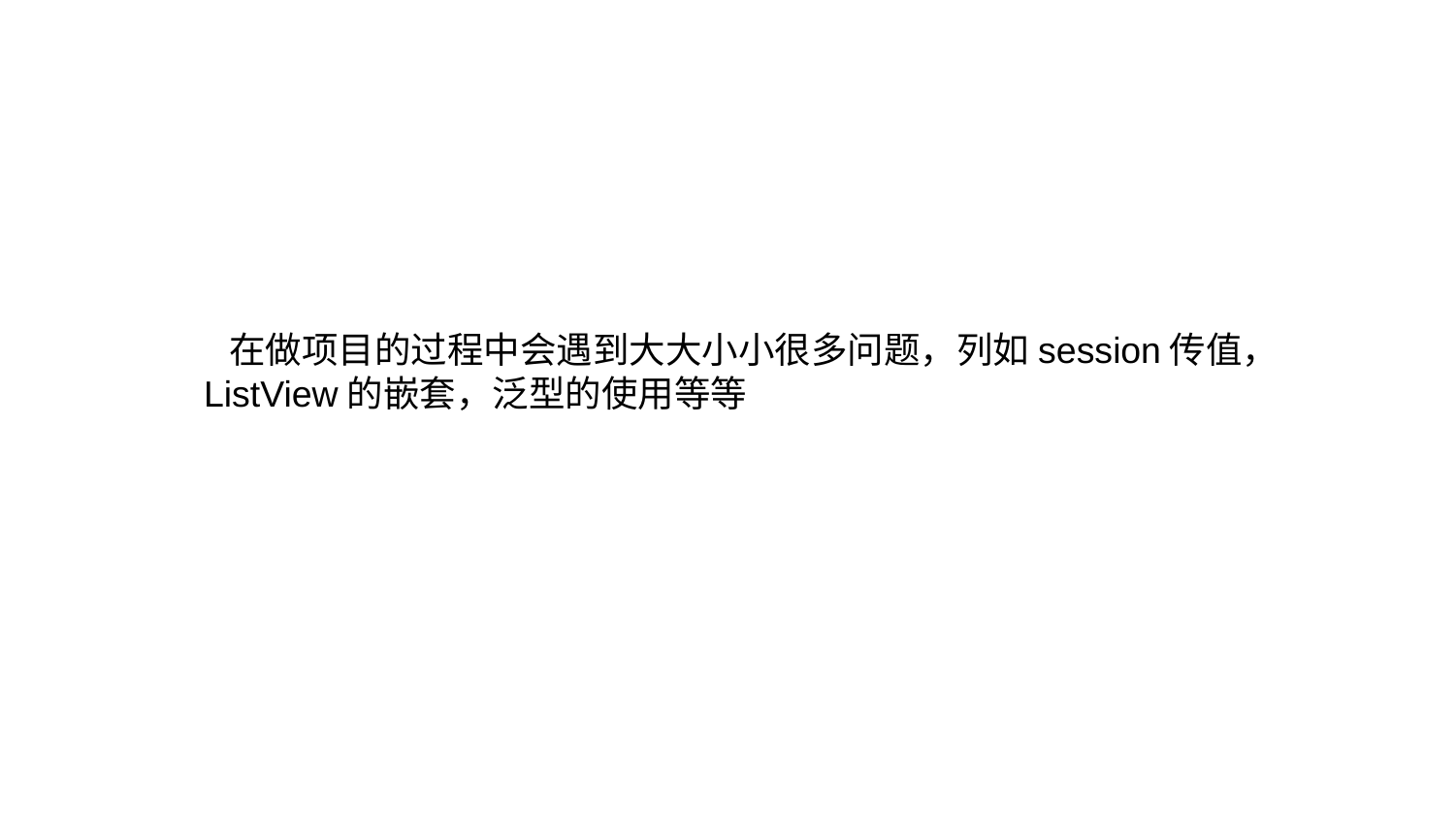

在做项目的过程中会遇到大大小小很多问题，列如session传值，
ListView的嵌套，泛型的使用等等